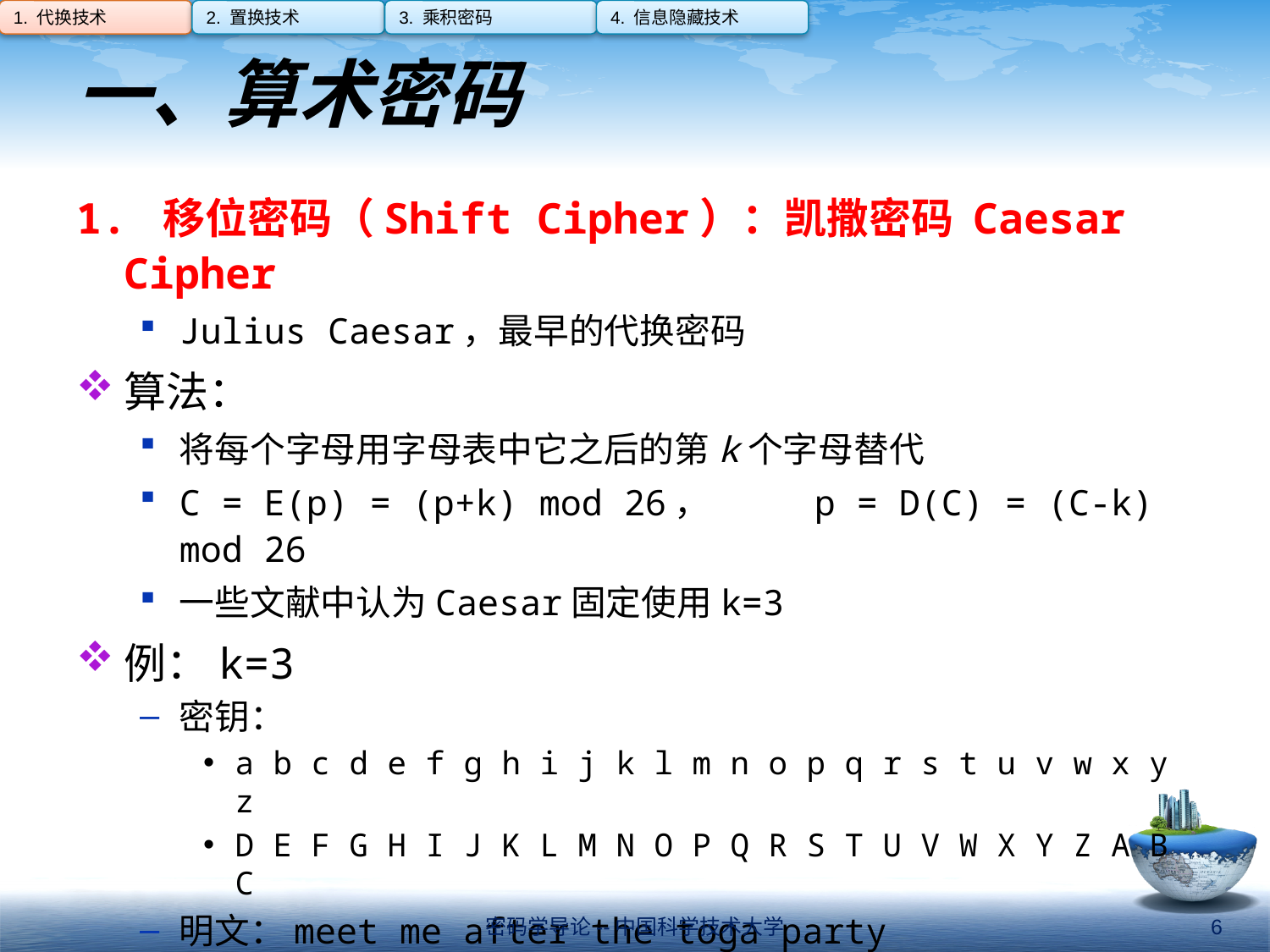

1. 代换技术
2. 置换技术
3. 乘积密码
4. 信息隐藏技术
# 一、算术密码
1. 移位密码（Shift Cipher）：凯撒密码 Caesar Cipher
Julius Caesar，最早的代换密码
算法：
将每个字母用字母表中它之后的第k个字母替代
C = E(p) = (p+k) mod 26，	p = D(C) = (C-k) mod 26
一些文献中认为Caesar固定使用k=3
例：k=3
密钥：
a b c d e f g h i j k l m n o p q r s t u v w x y z
D E F G H I J K L M N O P Q R S T U V W X Y Z A B C
明文：meet me after the toga party
密文：PHHW PH DIWHU WKH WRJD SDUWB
密码学导论--中国科学技术大学
6